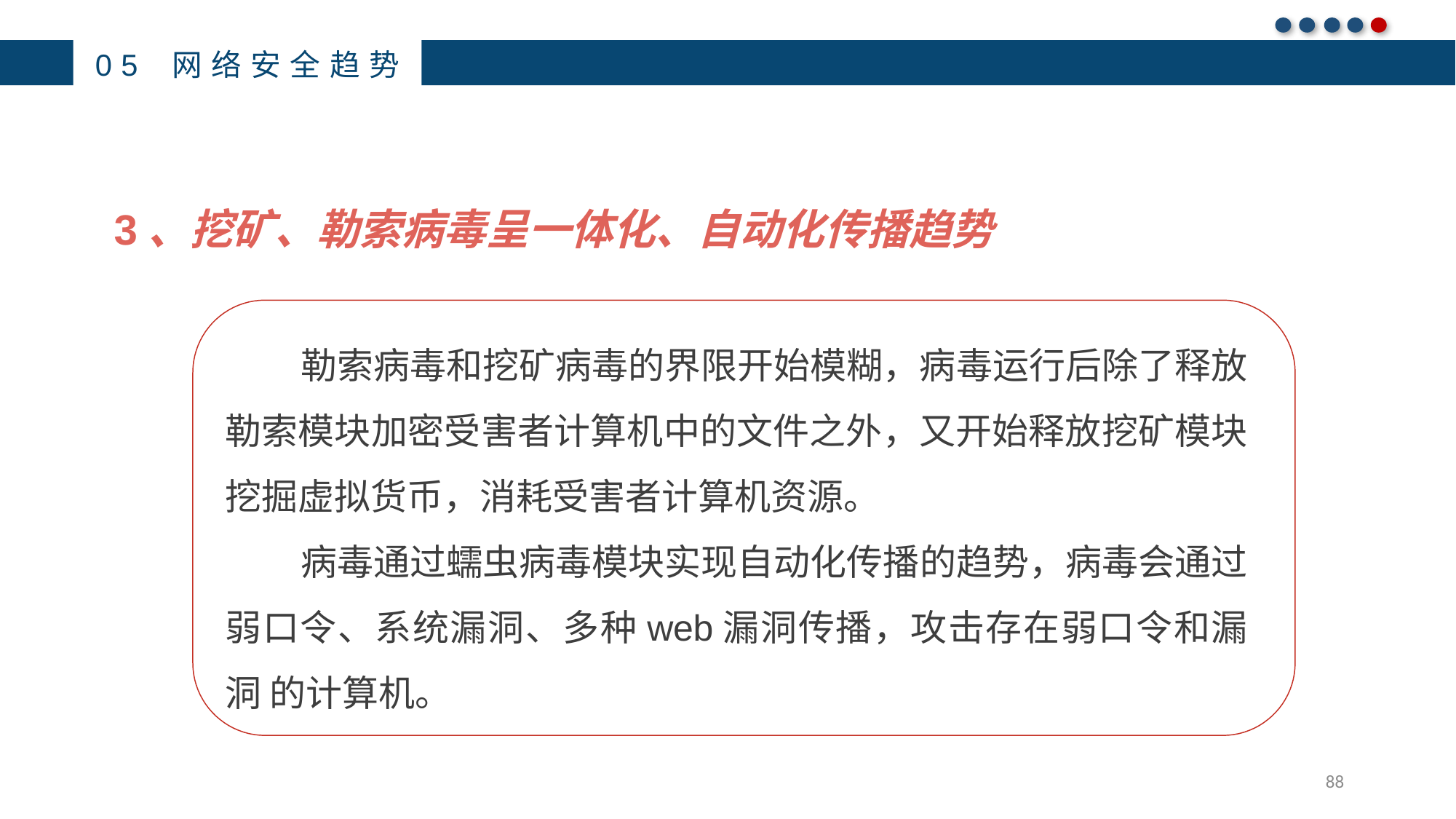

05 网络安全趋势

3、挖矿、勒索病毒呈一体化、自动化传播趋势

勒索病毒和挖矿病毒的界限开始模糊，病毒运行后除了释放 勒索模块加密受害者计算机中的文件之外，又开始释放挖矿模块 挖掘虚拟货币，消耗受害者计算机资源。
病毒通过蠕虫病毒模块实现自动化传播的趋势，病毒会通过 弱口令、系统漏洞、多种web漏洞传播，攻击存在弱口令和漏洞 的计算机。

88